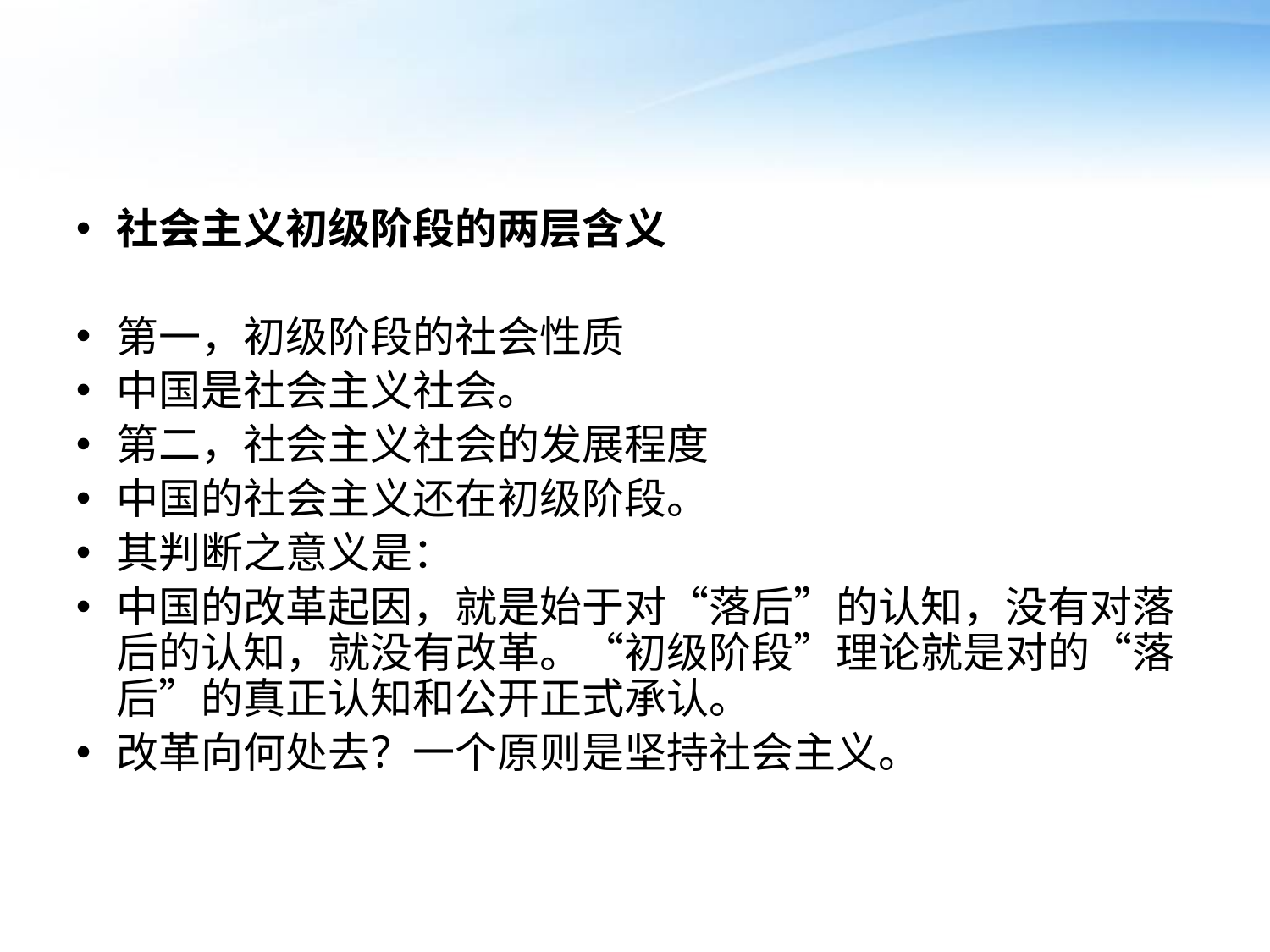

#
社会主义初级阶段的两层含义

第一，初级阶段的社会性质
中国是社会主义社会。
第二，社会主义社会的发展程度
中国的社会主义还在初级阶段。
其判断之意义是：
中国的改革起因，就是始于对“落后”的认知，没有对落后的认知，就没有改革。“初级阶段”理论就是对的“落后”的真正认知和公开正式承认。
改革向何处去？一个原则是坚持社会主义。